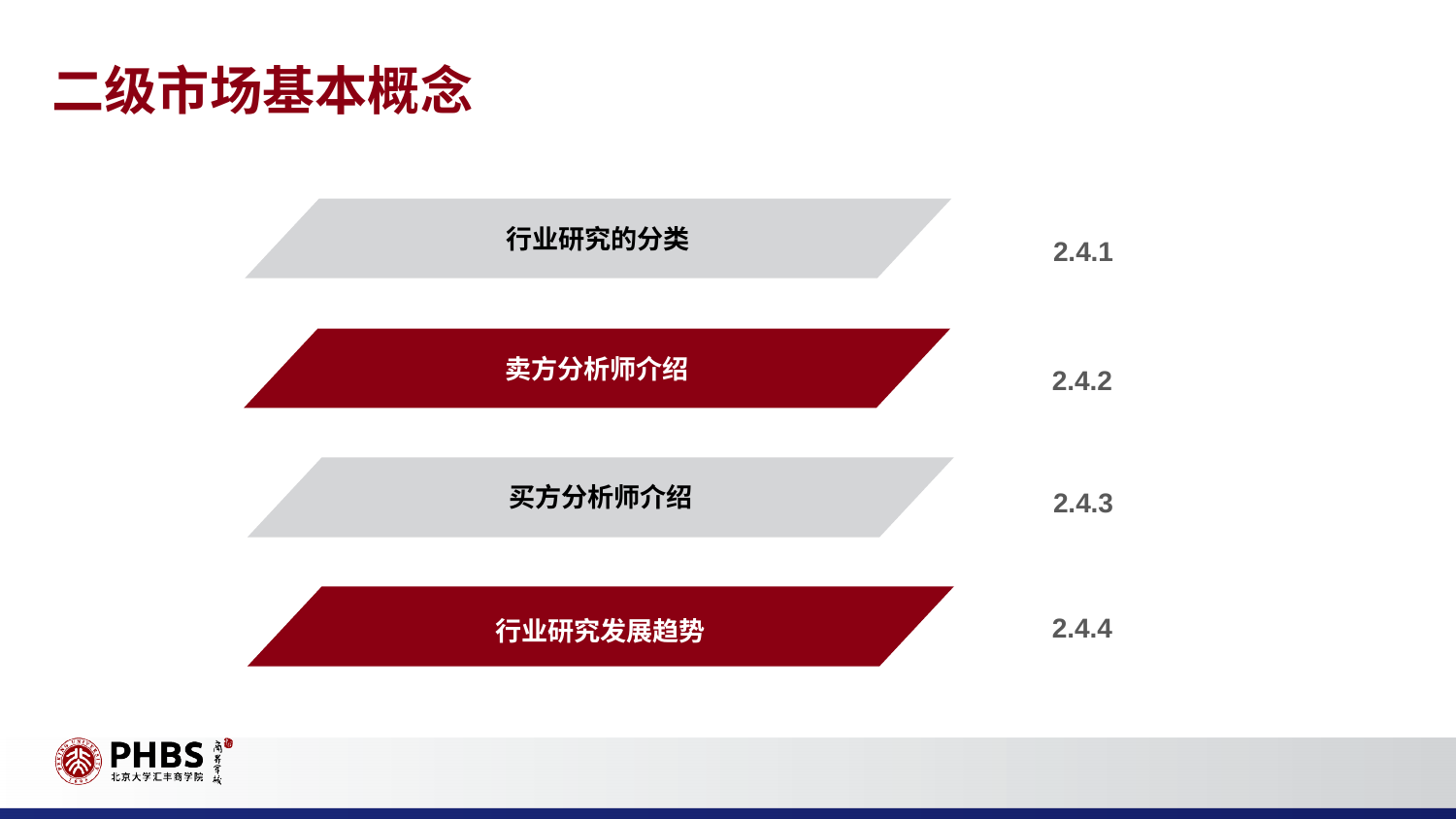

二级市场基本概念

行业研究的分类
2.4.1

卖方分析师介绍
2.4.2

买方分析师介绍
2.4.3

行业研究发展趋势
2.4.4